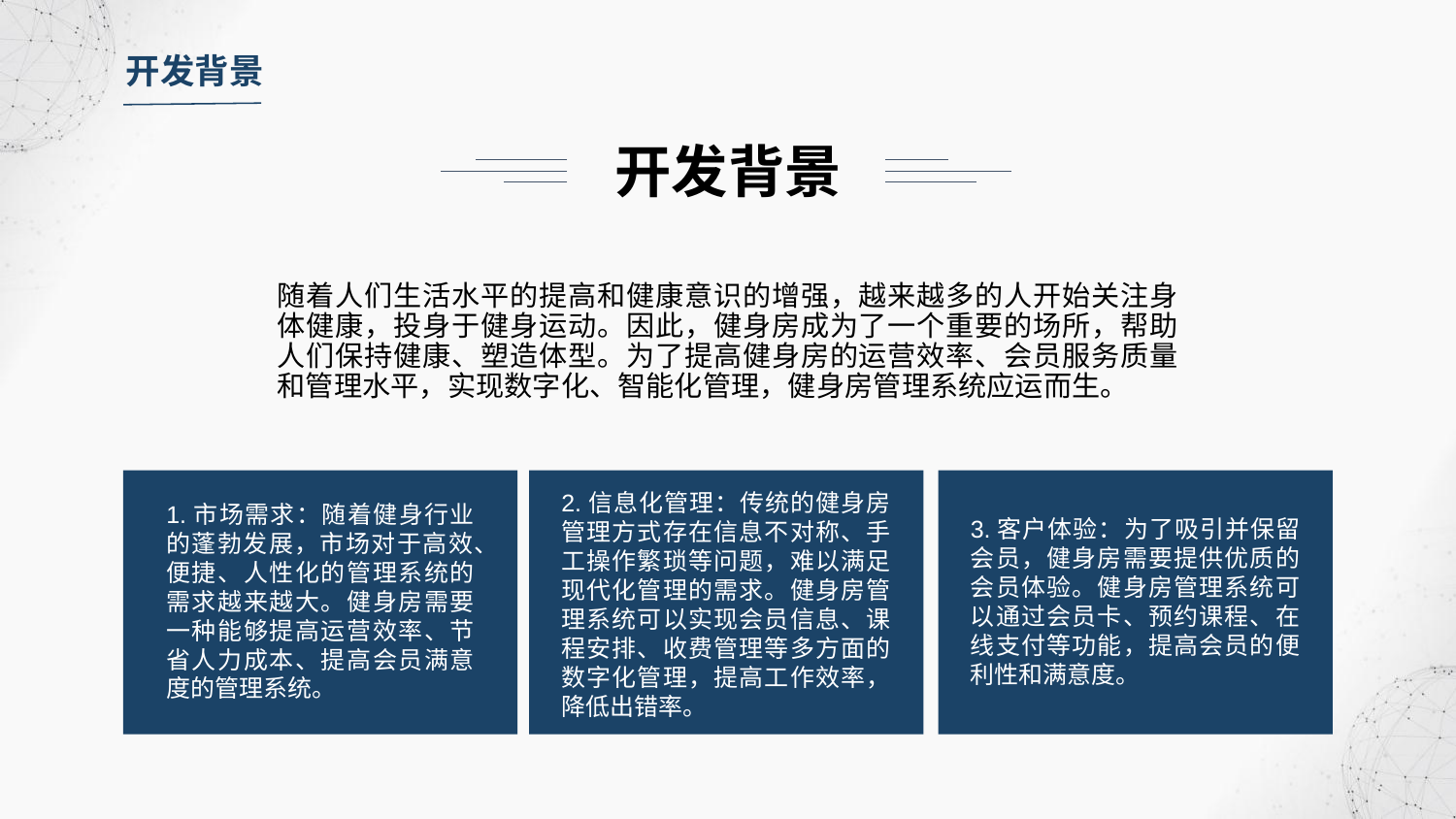

开发背景
开发背景

随着人们生活水平的提高和健康意识的增强，越来越多的人开始关注身体健康，投身于健身运动。因此，健身房成为了一个重要的场所，帮助人们保持健康、塑造体型。为了提高健身房的运营效率、会员服务质量和管理水平，实现数字化、智能化管理，健身房管理系统应运而生。

1.市场需求：随着健身行业的蓬勃发展，市场对于高效、便捷、人性化的管理系统的需求越来越大。健身房需要一种能够提高运营效率、节省人力成本、提高会员满意度的管理系统。

2.信息化管理：传统的健身房管理方式存在信息不对称、手工操作繁琐等问题，难以满足现代化管理的需求。健身房管理系统可以实现会员信息、课程安排、收费管理等多方面的数字化管理，提高工作效率，降低出错率。

3.客户体验：为了吸引并保留会员，健身房需要提供优质的会员体验。健身房管理系统可以通过会员卡、预约课程、在线支付等功能，提高会员的便利性和满意度。